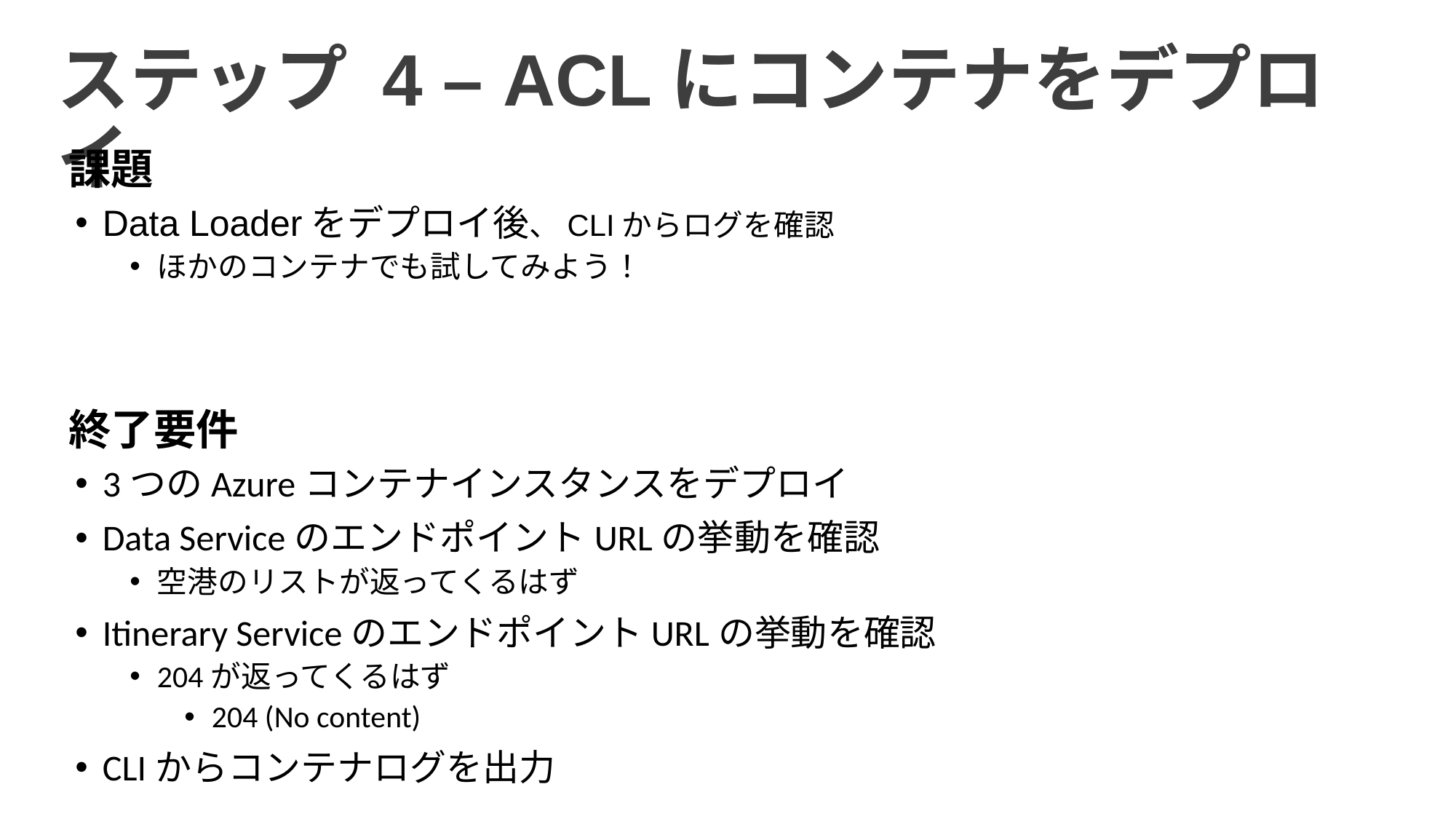

ステップ 4 – ACLにコンテナをデプロイ
課題
Data Loaderをデプロイ後、CLIからログを確認
ほかのコンテナでも試してみよう！

終了要件
3つのAzureコンテナインスタンスをデプロイ
Data ServiceのエンドポイントURLの挙動を確認
空港のリストが返ってくるはず
Itinerary ServiceのエンドポイントURLの挙動を確認
204が返ってくるはず
204 (No content)
CLIからコンテナログを出力